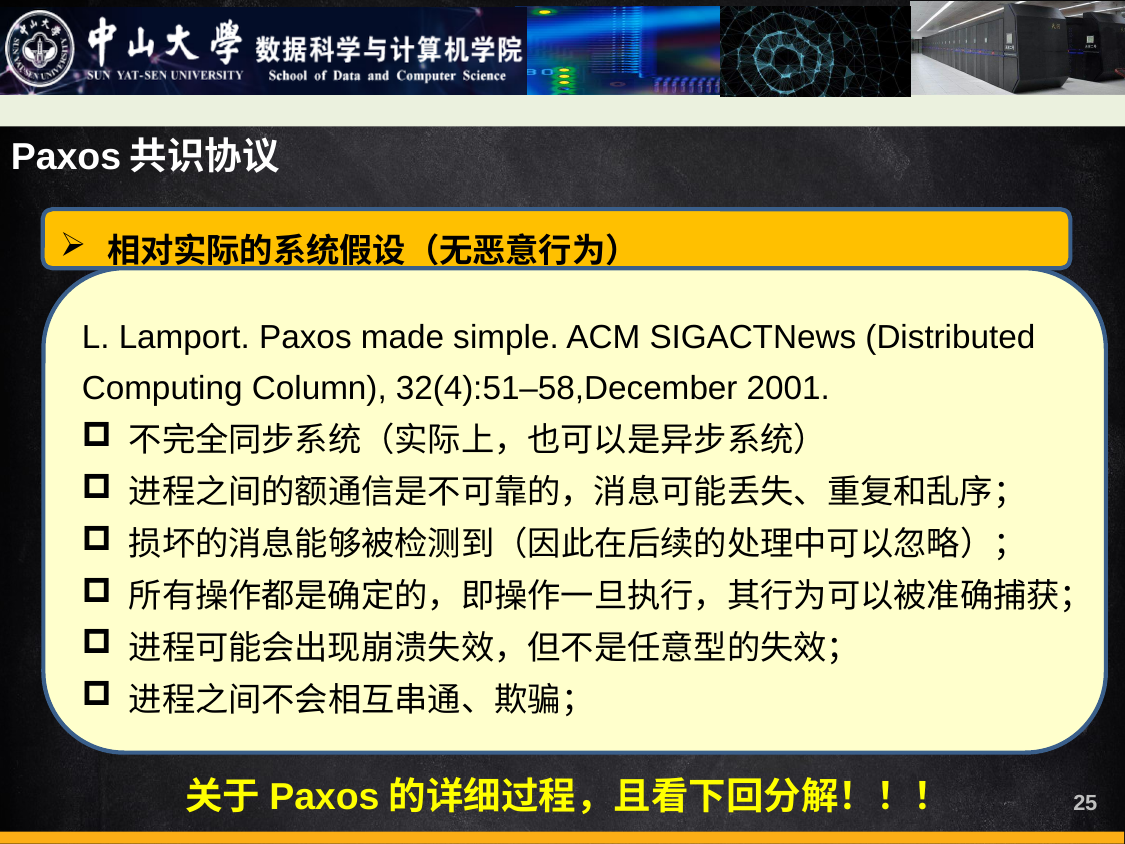

Paxos共识协议
相对实际的系统假设（无恶意行为）
L. Lamport. Paxos made simple. ACM SIGACTNews (Distributed Computing Column), 32(4):51–58,December 2001.
不完全同步系统（实际上，也可以是异步系统）
进程之间的额通信是不可靠的，消息可能丢失、重复和乱序；
损坏的消息能够被检测到（因此在后续的处理中可以忽略）；
所有操作都是确定的，即操作一旦执行，其行为可以被准确捕获；
进程可能会出现崩溃失效，但不是任意型的失效；
进程之间不会相互串通、欺骗；
关于Paxos的详细过程，且看下回分解！！！